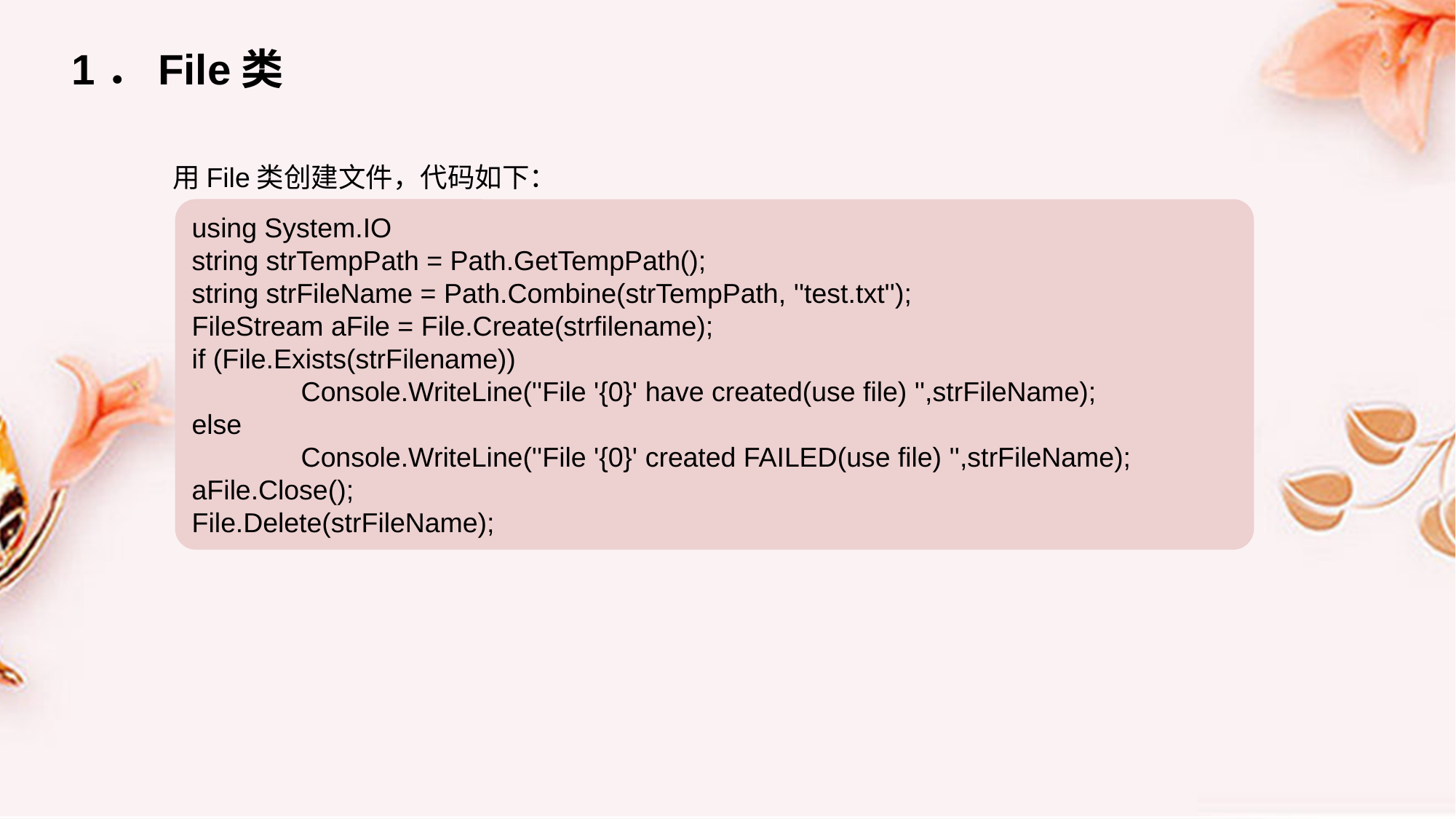

1．File类
用File类创建文件，代码如下：
using System.IO
string strTempPath = Path.GetTempPath();
string strFileName = Path.Combine(strTempPath, ''test.txt'');
FileStream aFile = File.Create(strfilename);
if (File.Exists(strFilename))
	Console.WriteLine(''File '{0}' have created(use file) '',strFileName);
else
	Console.WriteLine(''File '{0}' created FAILED(use file) '',strFileName);
aFile.Close();
File.Delete(strFileName);